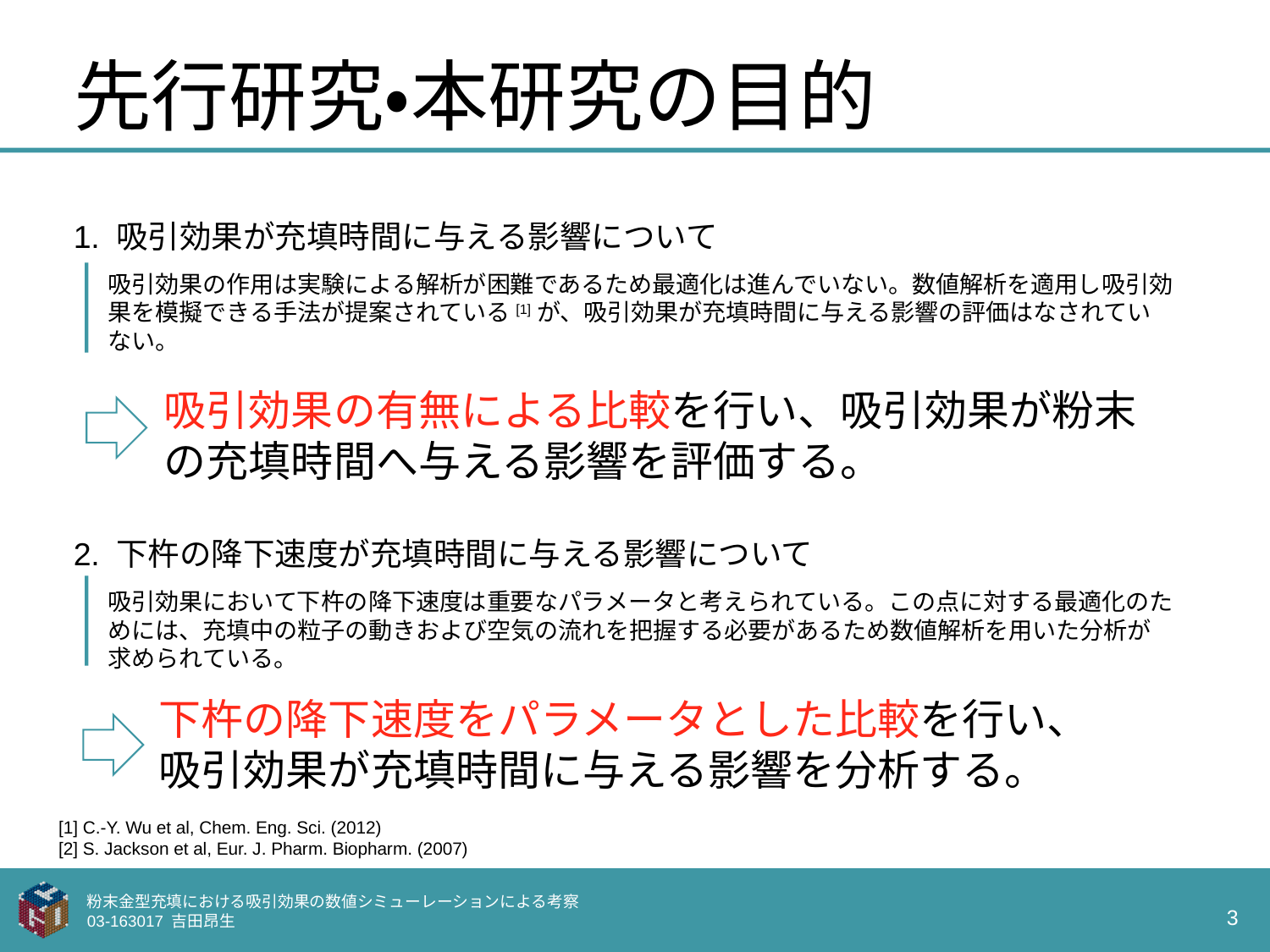

# 先行研究・本研究の目的
1. 吸引効果が充填時間に与える影響について

吸引効果の作用は実験による解析が困難であるため最適化は進んでいない。数値解析を適用し吸引効果を模擬できる手法が提案されている[1]が、吸引効果が充填時間に与える影響の評価はなされていない。
吸引効果の有無による比較を行い、吸引効果が粉末の充填時間へ与える影響を評価する。

2. 下杵の降下速度が充填時間に与える影響について

吸引効果において下杵の降下速度は重要なパラメータと考えられている。この点に対する最適化のためには、充填中の粒子の動きおよび空気の流れを把握する必要があるため数値解析を用いた分析が求められている。
下杵の降下速度をパラメータとした比較を行い、吸引効果が充填時間に与える影響を分析する。

[1] C.-Y. Wu et al, Chem. Eng. Sci. (2012)
[2] S. Jackson et al, Eur. J. Pharm. Biopharm. (2007)